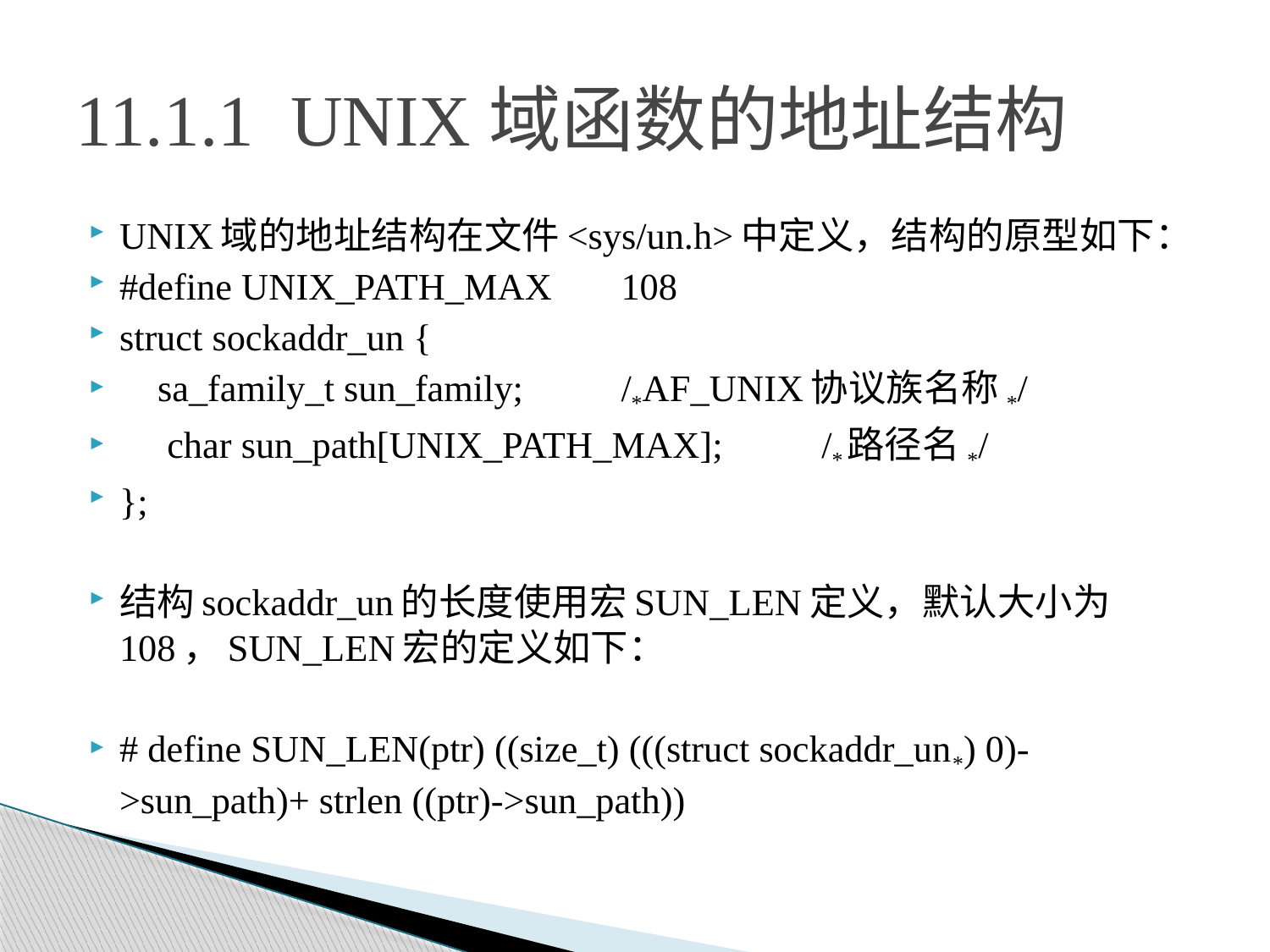

# 11.1.1  UNIX域函数的地址结构
UNIX域的地址结构在文件<sys/un.h>中定义，结构的原型如下：
#define UNIX_PATH_MAX	108
struct sockaddr_un {
    sa_family_t sun_family;	/*AF_UNIX协议族名称*/
     char sun_path[UNIX_PATH_MAX];	/*路径名*/
};

结构sockaddr_un的长度使用宏SUN_LEN定义，默认大小为108，SUN_LEN宏的定义如下：

# define SUN_LEN(ptr) ((size_t) (((struct sockaddr_un*) 0)->sun_path)+ strlen ((ptr)->sun_path))